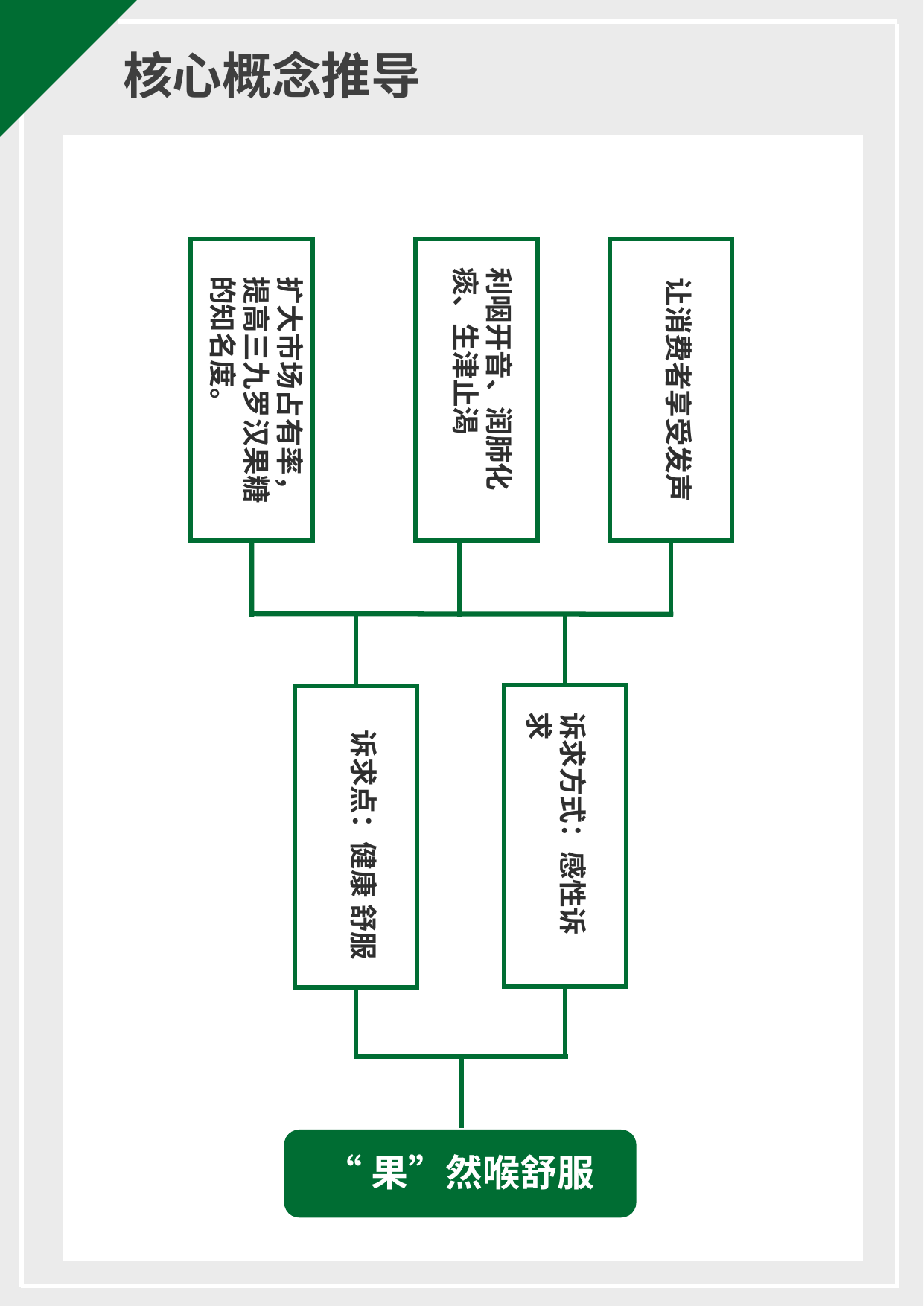

核心概念推导

利咽开音、润肺化痰、生津止渴

利咽开音、润肺化痰、生津止渴

扩大市场占有率，提高三九罗汉果糖的知名度。

让消费者享受发声

诉求方式：感性诉求

诉求点：健康 舒服

“果”然喉舒服